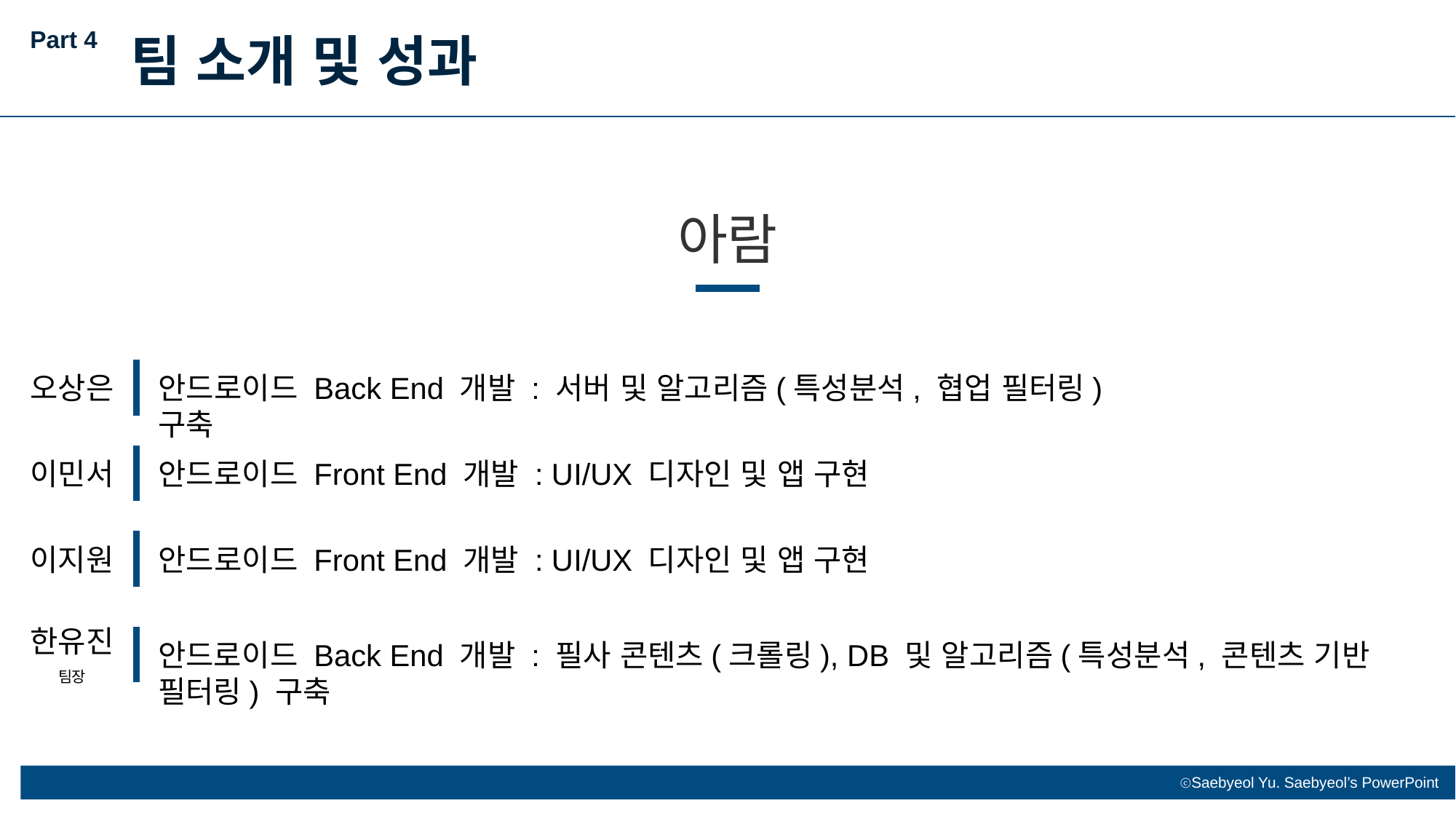

Part 4
팀 소개 및 성과
아람
오상은
안드로이드 Back End 개발 : 서버 및 알고리즘(특성분석, 협업 필터링) 구축
이민서
안드로이드 Front End 개발 : UI/UX 디자인 및 앱 구현
이지원
안드로이드 Front End 개발 : UI/UX 디자인 및 앱 구현
한유진

팀장
안드로이드 Back End 개발 : 필사 콘텐츠(크롤링), DB 및 알고리즘(특성분석, 콘텐츠 기반 필터링) 구축